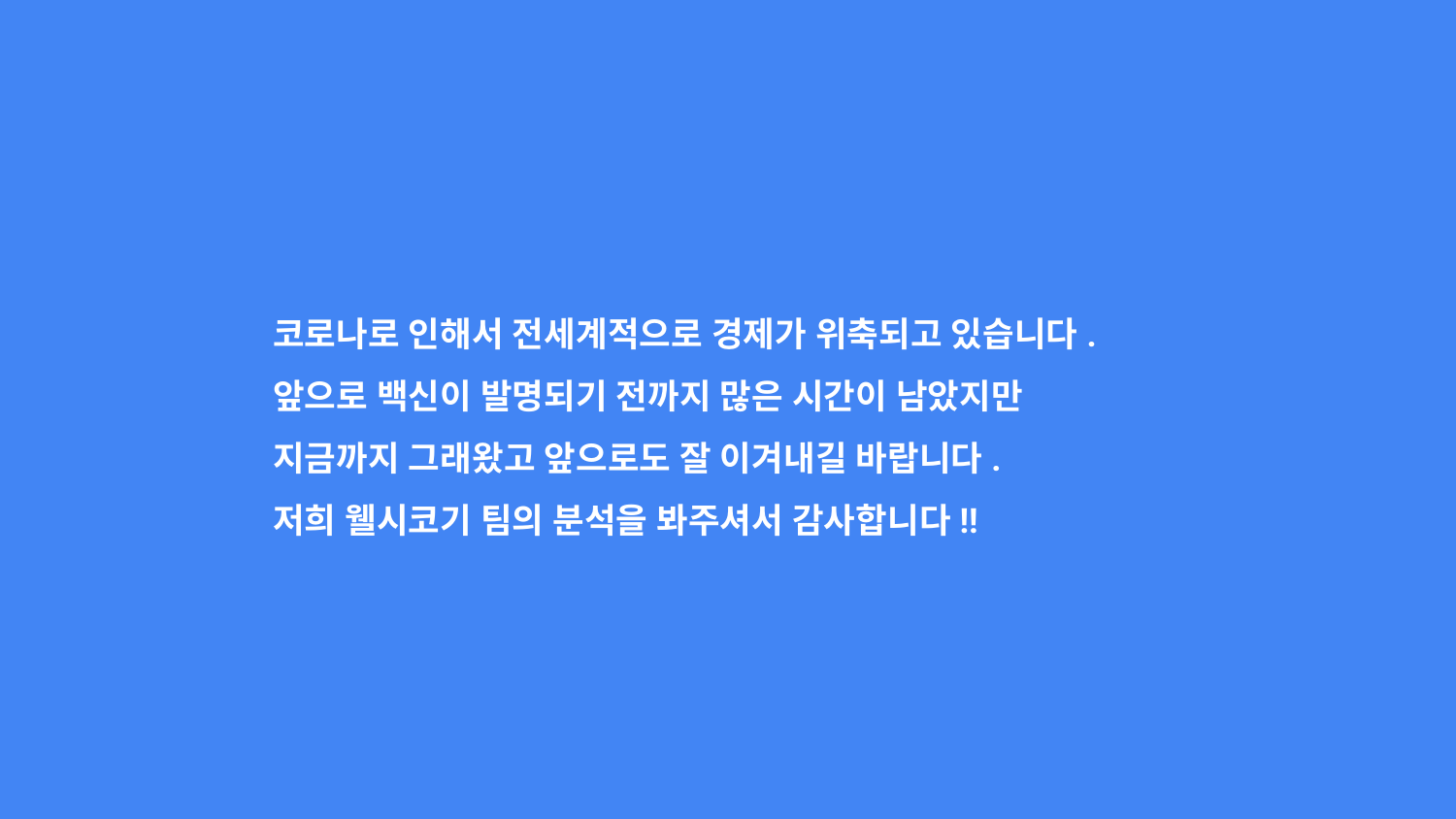

# 코로나로 인해서 전세계적으로 경제가 위축되고 있습니다.
앞으로 백신이 발명되기 전까지 많은 시간이 남았지만
지금까지 그래왔고 앞으로도 잘 이겨내길 바랍니다.
저희 웰시코기 팀의 분석을 봐주셔서 감사합니다!!